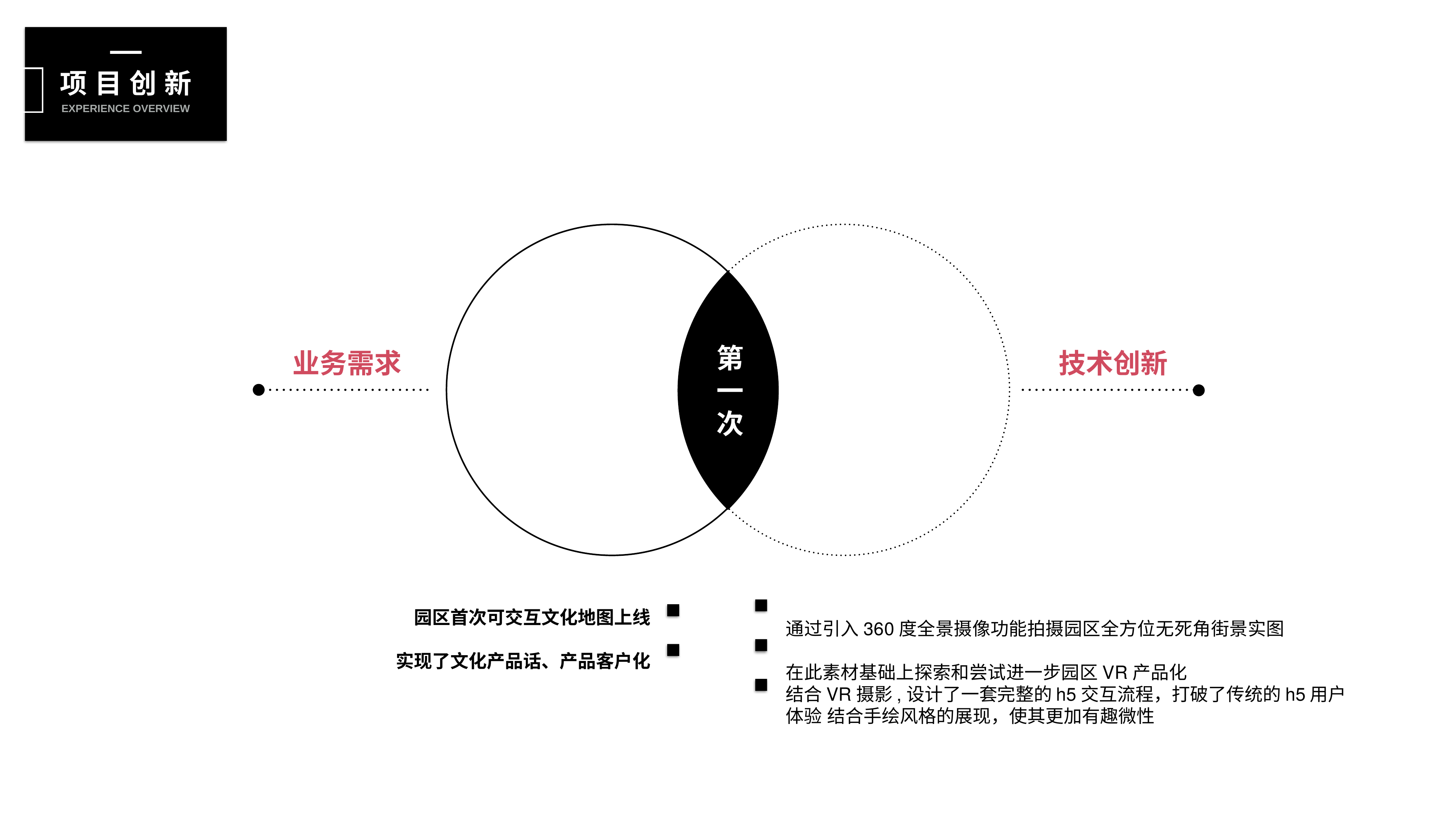

项 目 创 新

EXPERIENCE OVERVIEW

第
一
次
业务需求
技术创新

通过引入360度全景摄像功能拍摄园区全方位无死角街景实图
在此素材基础上探索和尝试进一步园区VR产品化
结合VR摄影,设计了一套完整的h5交互流程，打破了传统的h5用户体验 结合手绘风格的展现，使其更加有趣微性

园区首次可交互文化地图上线

实现了文化产品话、产品客户化